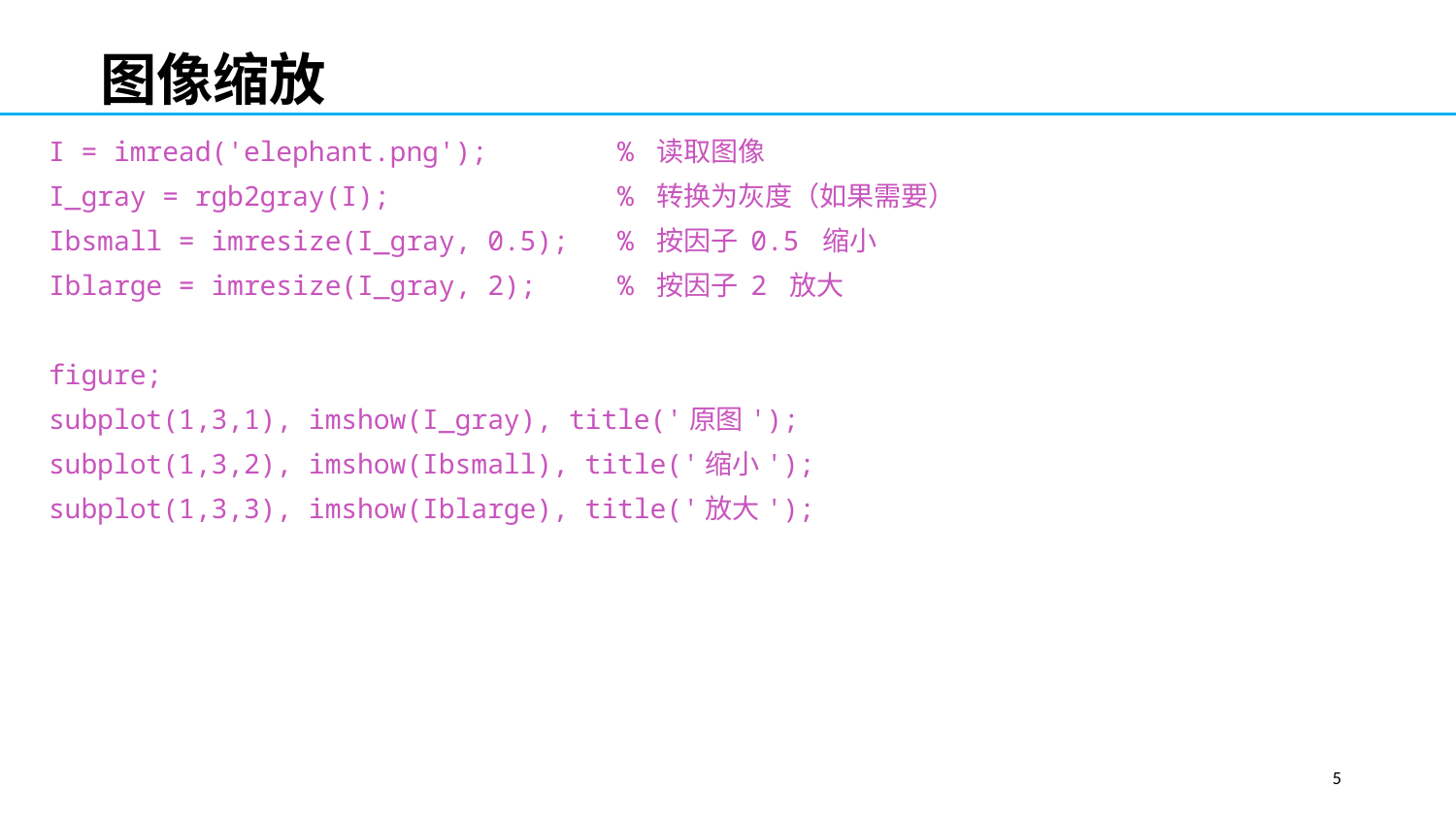

# 图像缩放
I = imread('elephant.png');        % 读取图像
I_gray = rgb2gray(I);              % 转换为灰度（如果需要）
Ibsmall = imresize(I_gray, 0.5);   % 按因子 0.5 缩小
Iblarge = imresize(I_gray, 2);     % 按因子 2 放大

figure;
subplot(1,3,1), imshow(I_gray), title('原图');
subplot(1,3,2), imshow(Ibsmall), title('缩小');
subplot(1,3,3), imshow(Iblarge), title('放大');
5